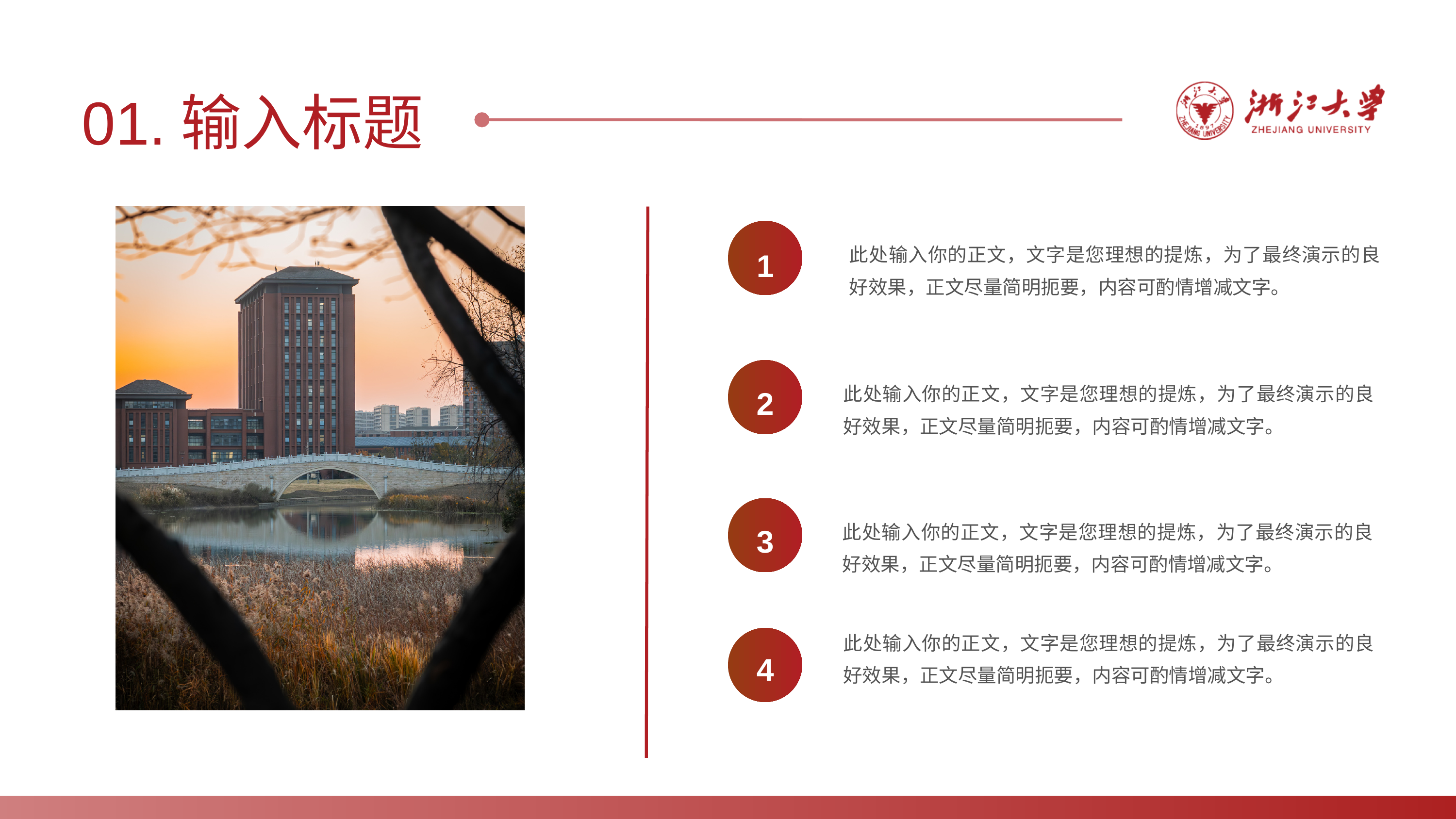

01.输入标题

1
此处输入你的正文，文字是您理想的提炼，为了最终演示的良好效果，正文尽量简明扼要，内容可酌情增减文字。

2
此处输入你的正文，文字是您理想的提炼，为了最终演示的良好效果，正文尽量简明扼要，内容可酌情增减文字。

3
此处输入你的正文，文字是您理想的提炼，为了最终演示的良好效果，正文尽量简明扼要，内容可酌情增减文字。
此处输入你的正文，文字是您理想的提炼，为了最终演示的良好效果，正文尽量简明扼要，内容可酌情增减文字。

4